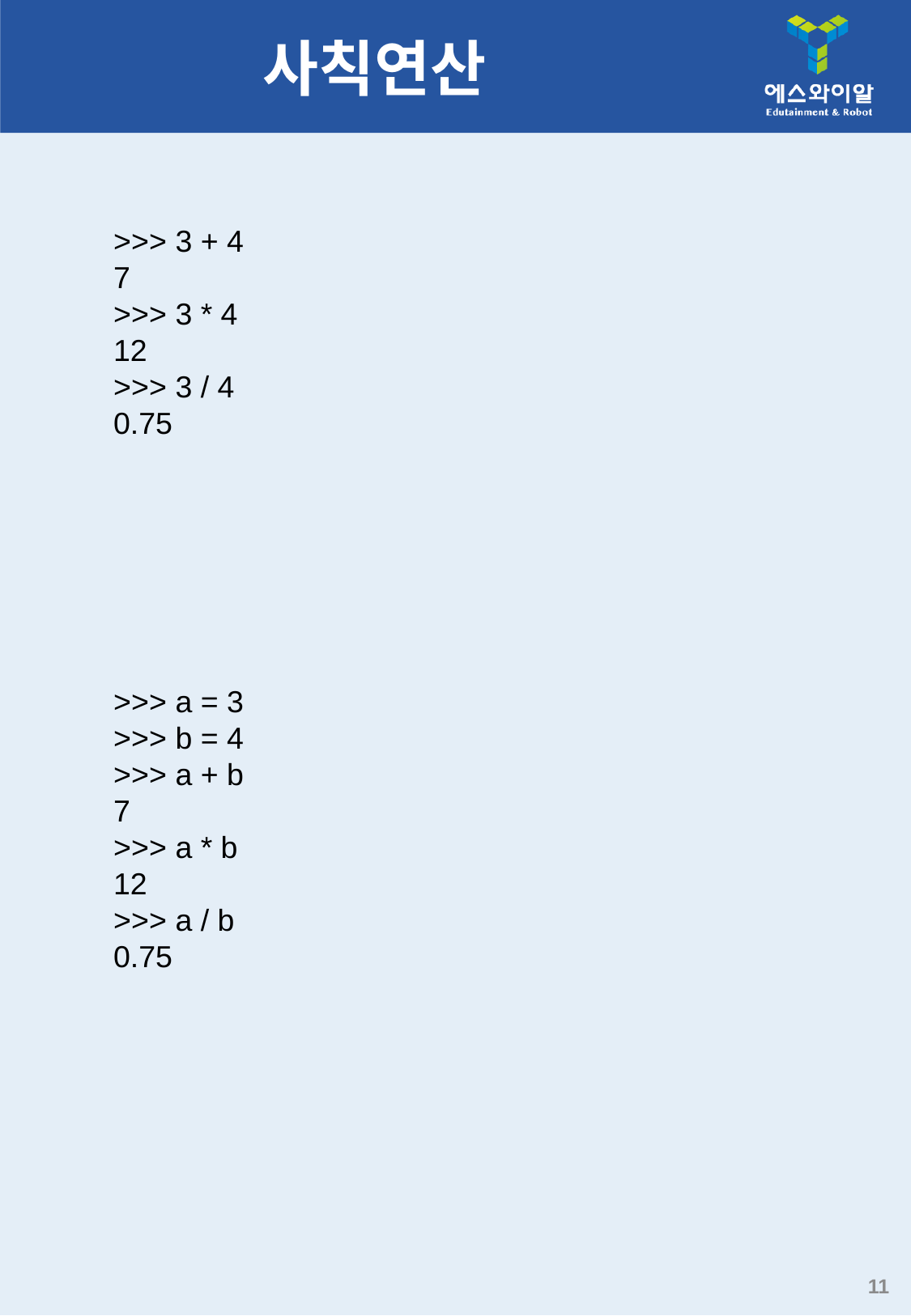

# 사칙연산

>>> 3 + 4
7
>>> 3 * 4
12
>>> 3 / 4
0.75

>>> a = 3
>>> b = 4
>>> a + b
7
>>> a * b
12
>>> a / b
0.75

11